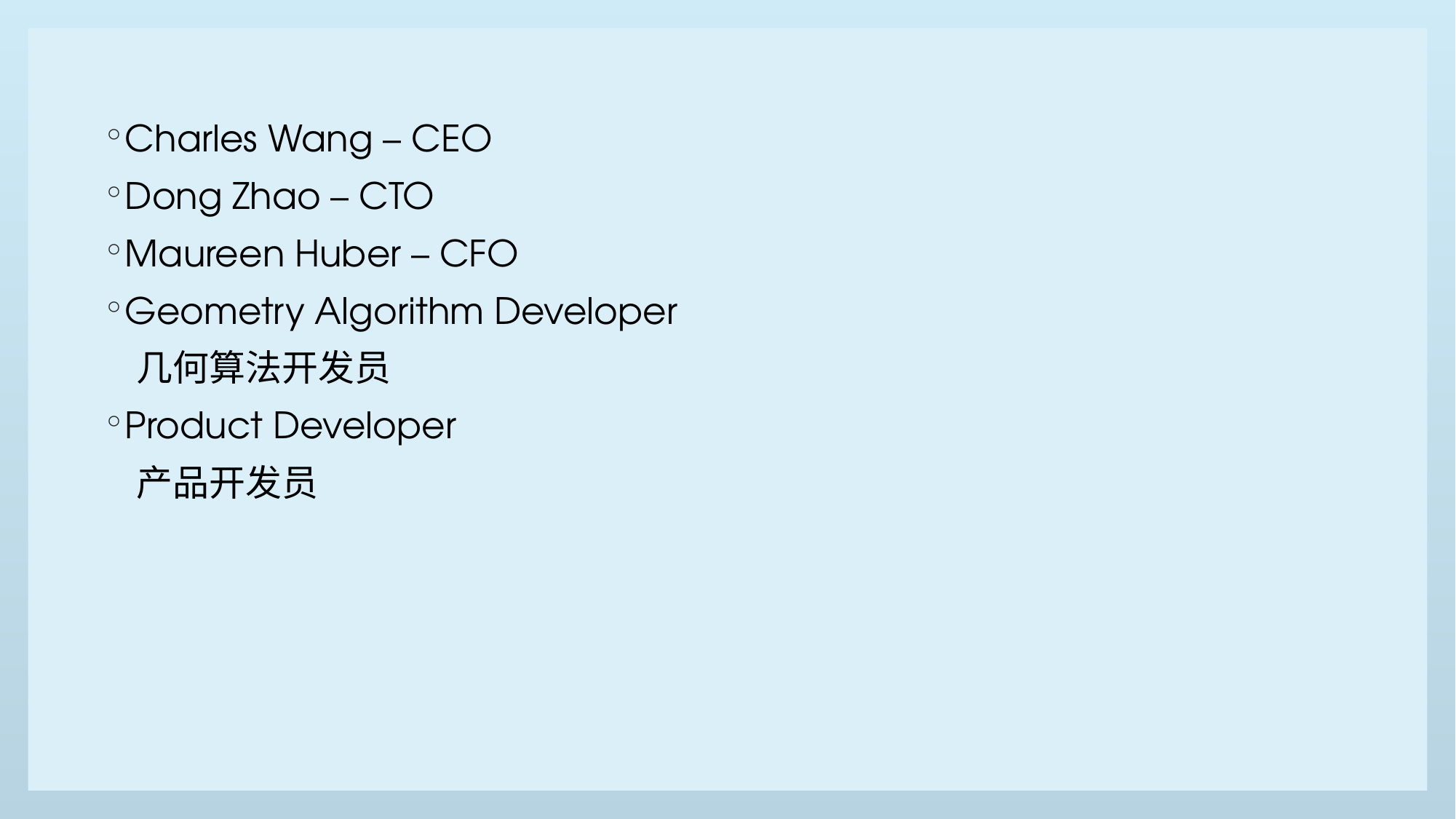

Charles Wang – CEO
Dong Zhao – CTO
Maureen Huber – CFO
Geometry Algorithm Developer
   几何算法开发员
Product Developer
   产品开发员